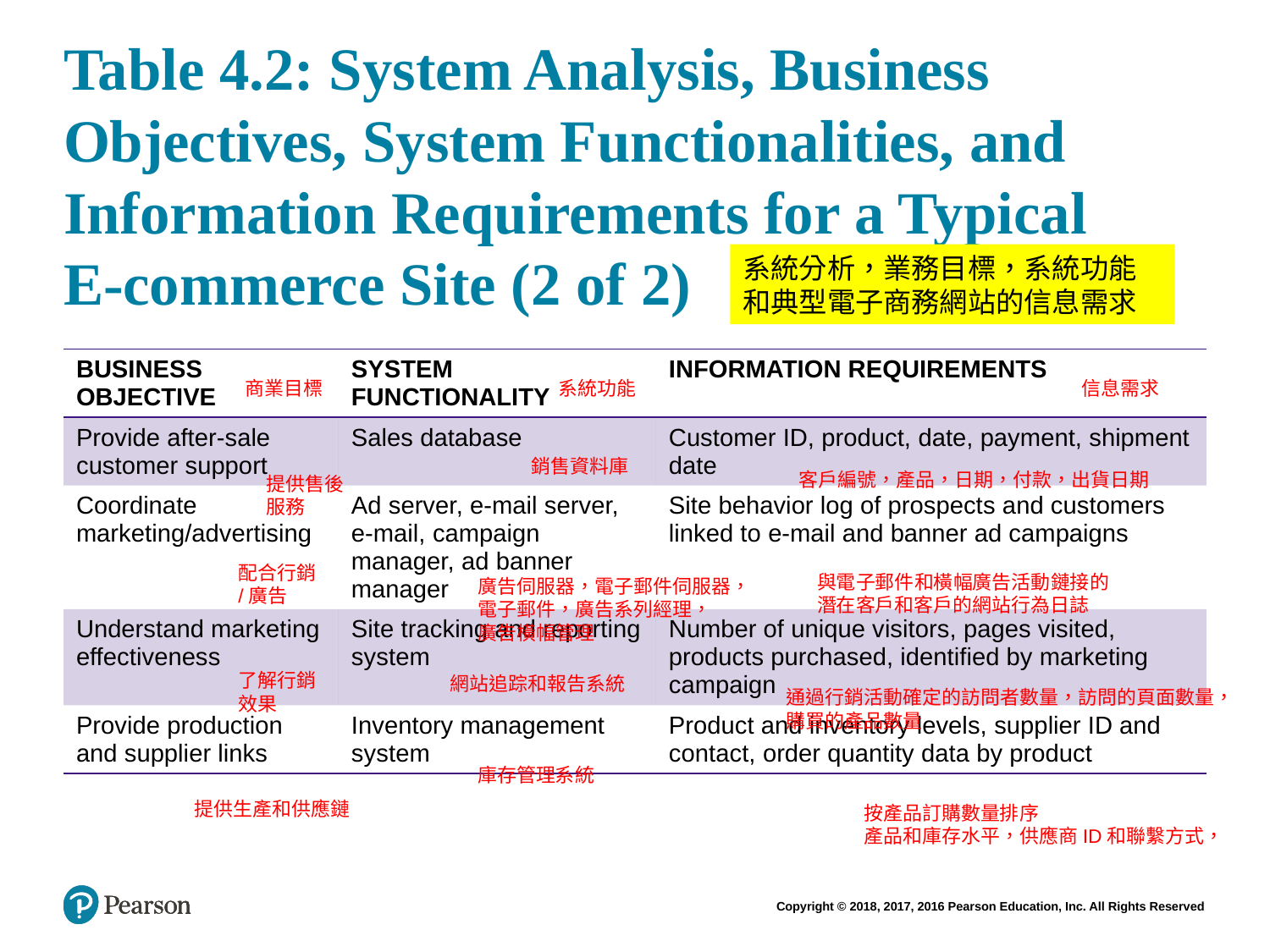

# Table 4.2: System Analysis, Business Objectives, System Functionalities, and Information Requirements for a Typical E-commerce Site (2 of 2)
系統分析，業務目標，系統功能和典型電子商務網站的信息需求
| BUSINESS OBJECTIVE | SYSTEM FUNCTIONALITY | INFORMATION REQUIREMENTS |
| --- | --- | --- |
| Provide after-sale customer support | Sales database | Customer ID, product, date, payment, shipment date |
| Coordinate marketing/advertising | Ad server, e-mail server, e-mail, campaign manager, ad banner manager | Site behavior log of prospects and customers linked to e-mail and banner ad campaigns |
| Understand marketing effectiveness | Site tracking and reporting system | Number of unique visitors, pages visited, products purchased, identified by marketing campaign |
| Provide production and supplier links | Inventory management system | Product and inventory levels, supplier ID and contact, order quantity data by product |
商業目標
系統功能
信息需求
銷售資料庫
客戶編號，產品，日期，付款，出貨日期
提供售後服務
配合行銷/廣告
與電子郵件和橫幅廣告活動鏈接的
潛在客戶和客戶的網站行為日誌
廣告伺服器，電子郵件伺服器，
電子郵件，廣告系列經理，
廣告橫幅管理
了解行銷效果
網站追踪和報告系統
通過行銷活動確定的訪問者數量，訪問的頁面數量，購買的產品數量
庫存管理系統
提供生產和供應鏈
按產品訂購數量排序
產品和庫存水平，供應商ID和聯繫方式，